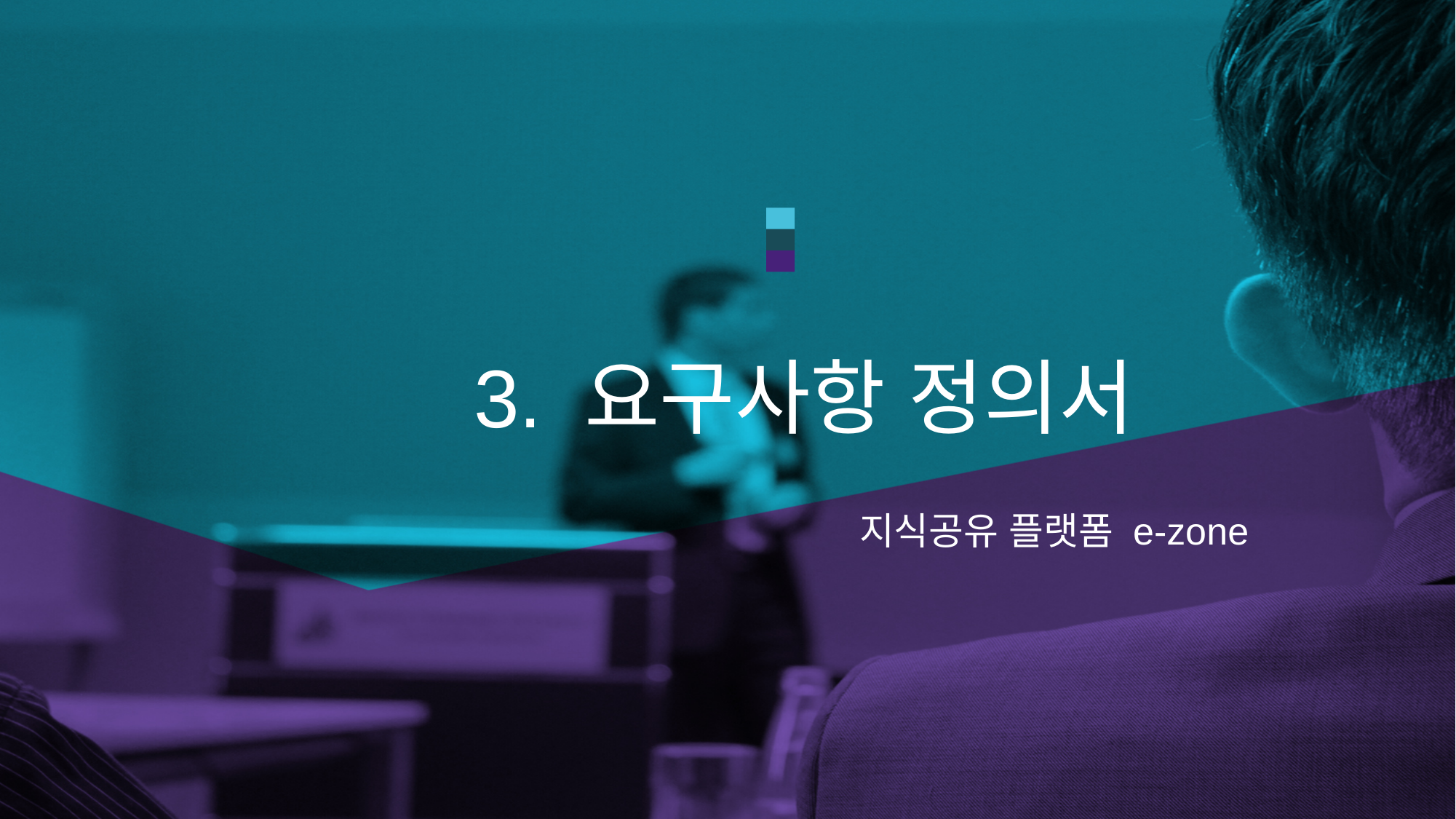

# 3. 요구사항 정의서
지식공유 플랫폼 e-zone